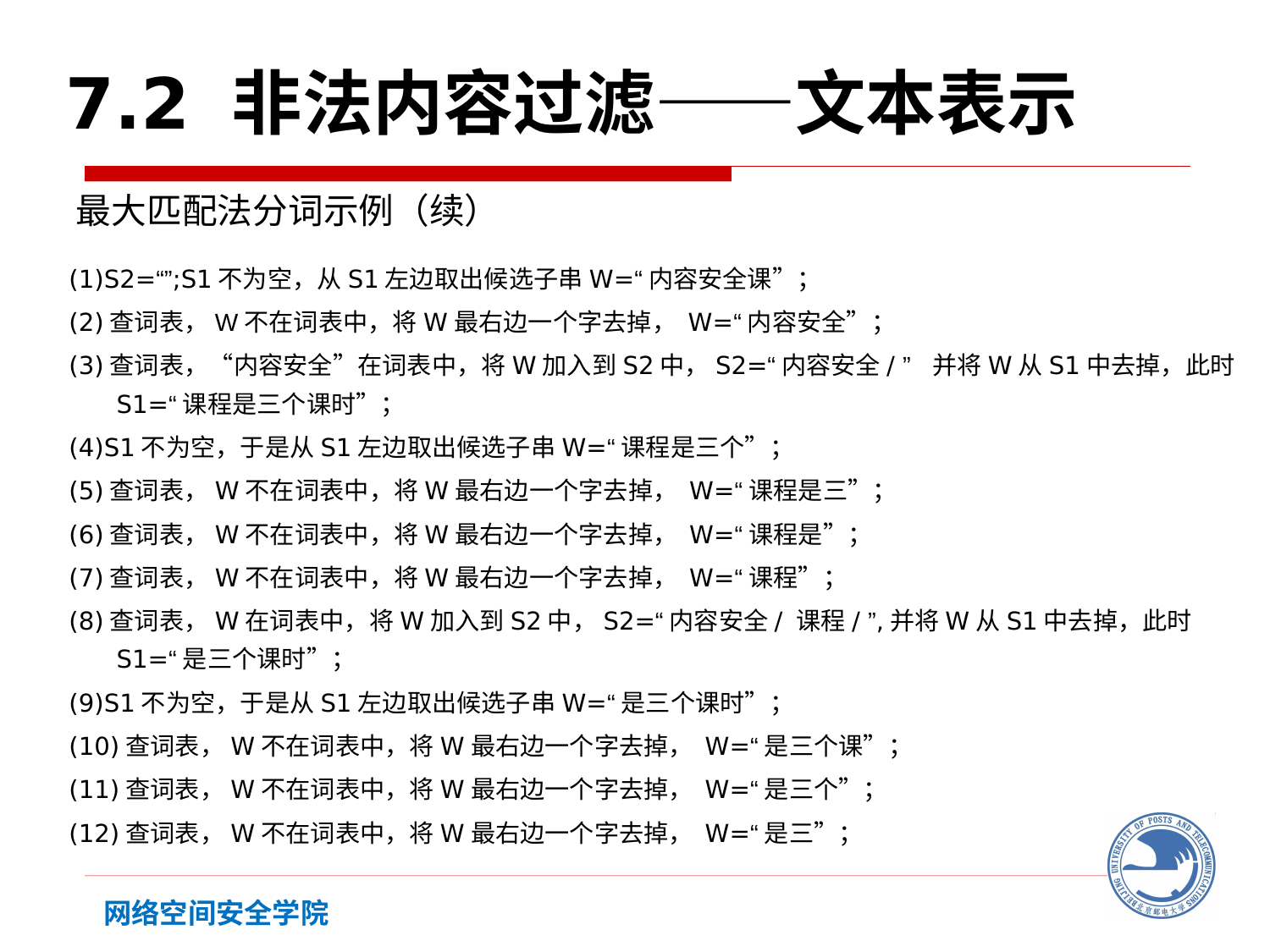

7.2 非法内容过滤——文本表示
最大匹配法分词示例（续）
(1)S2=“”;S1不为空，从S1左边取出候选子串W=“内容安全课”；
(2)查词表，W不在词表中，将W最右边一个字去掉， W=“内容安全”；
(3)查词表，“内容安全”在词表中，将W加入到S2中，S2=“内容安全/ ”  并将W从S1中去掉，此时S1=“课程是三个课时”；
(4)S1不为空，于是从S1左边取出候选子串W=“课程是三个”；
(5)查词表，W不在词表中，将W最右边一个字去掉， W=“课程是三”；
(6)查词表，W不在词表中，将W最右边一个字去掉， W=“课程是”；
(7)查词表，W不在词表中，将W最右边一个字去掉， W=“课程”；
(8)查词表，W在词表中，将W加入到S2中，S2=“内容安全/ 课程/ ”,并将W从S1中去掉，此时S1=“是三个课时”；
(9)S1不为空，于是从S1左边取出候选子串W=“是三个课时”；
(10)查词表，W不在词表中，将W最右边一个字去掉， W=“是三个课”；
(11)查词表，W不在词表中，将W最右边一个字去掉， W=“是三个”；
(12)查词表，W不在词表中，将W最右边一个字去掉， W=“是三”；
44